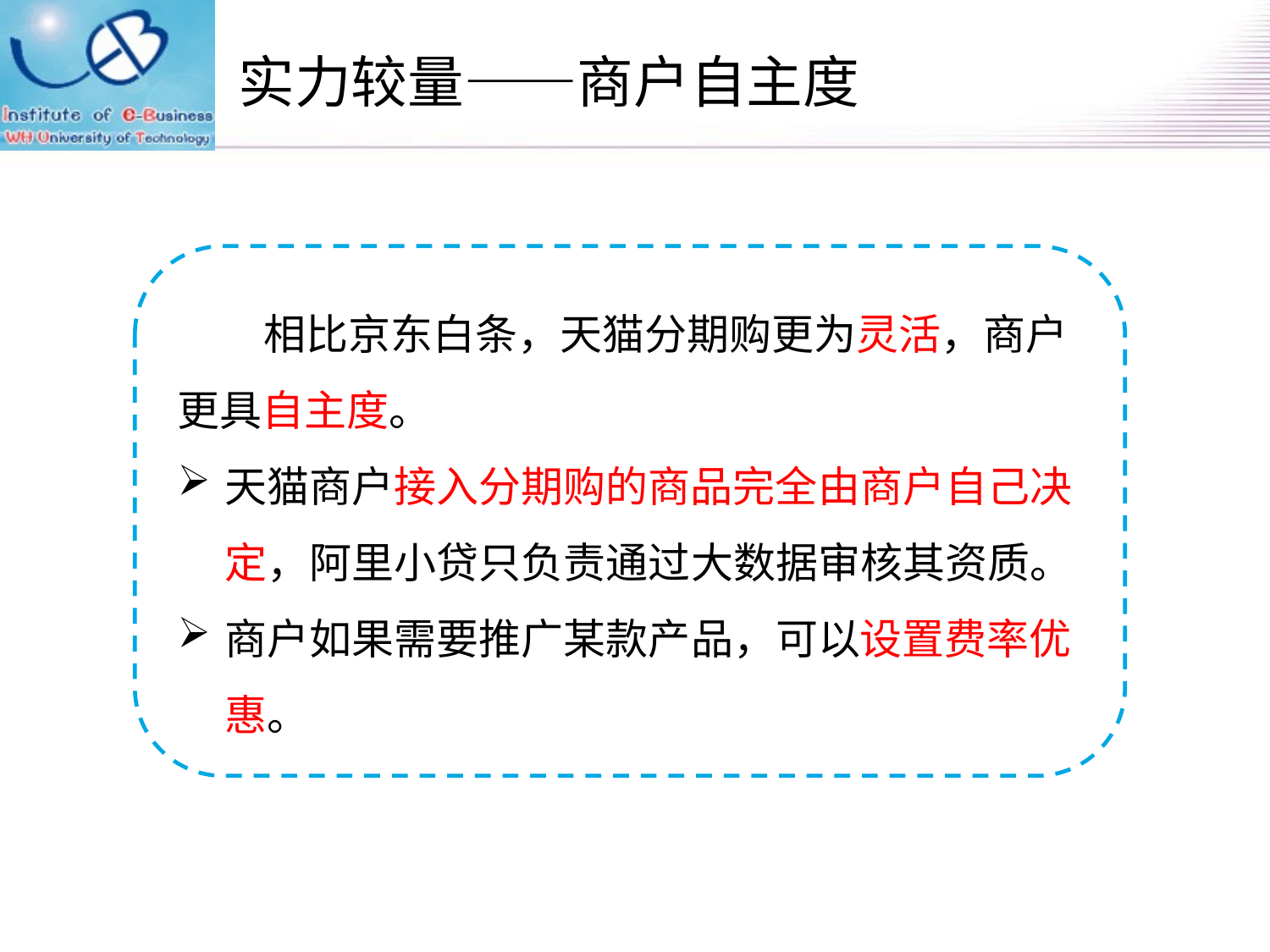

# 实力较量——商户自主度

        相比京东白条，天猫分期购更为灵活，商户更具自主度。
天猫商户接入分期购的商品完全由商户自己决定，阿里小贷只负责通过大数据审核其资质。
商户如果需要推广某款产品，可以设置费率优惠。